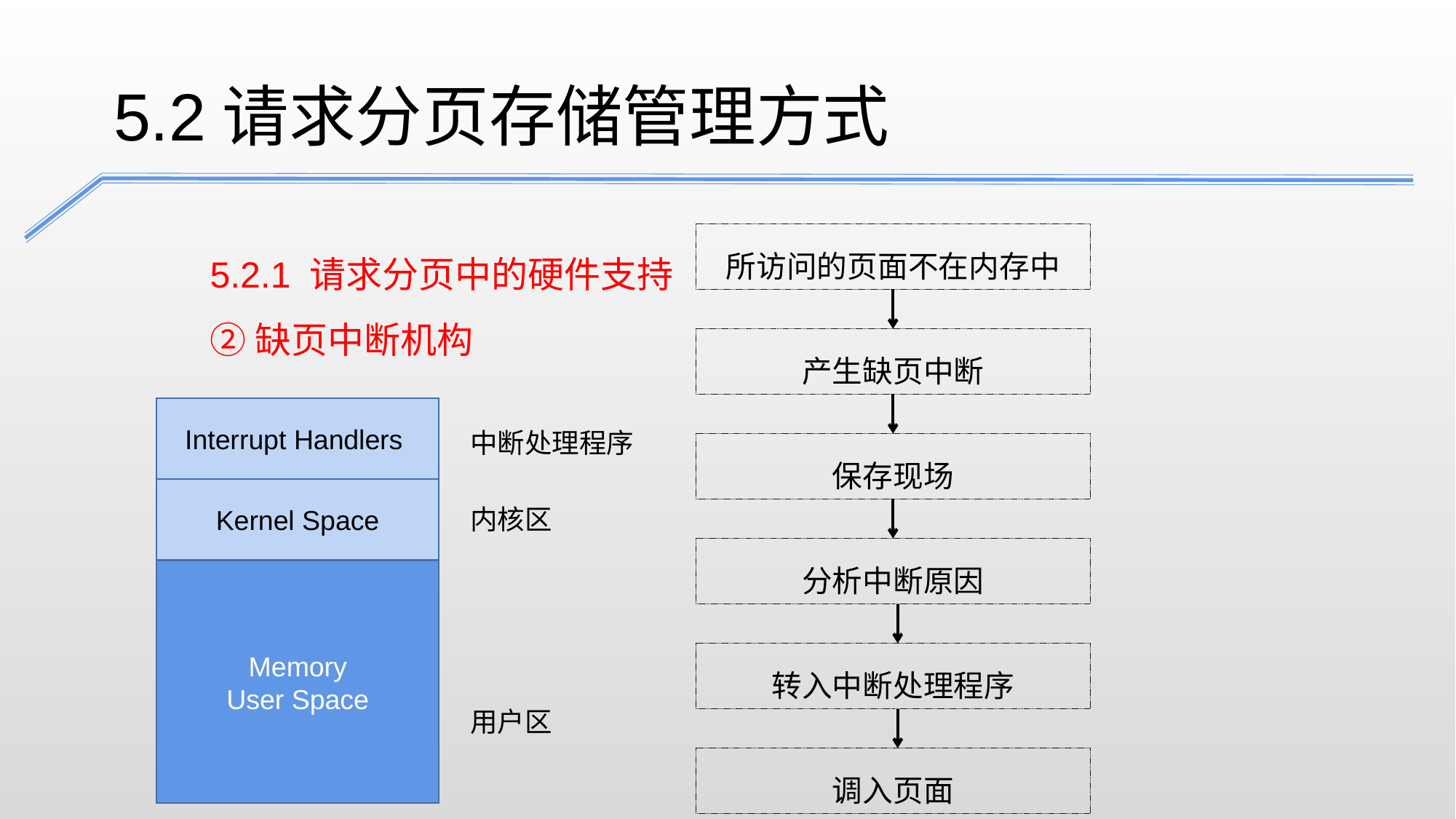

5.2请求分页存储管理方式

5.2.1 请求分页中的硬件支持
②缺页中断机构

所访问的页面不在内存中
产生缺页中断
Interrupt Handlers
中断处理程序
保存现场
Kernel Space
内核区
分析中断原因
Memory
User Space
转入中断处理程序
用户区
调入页面